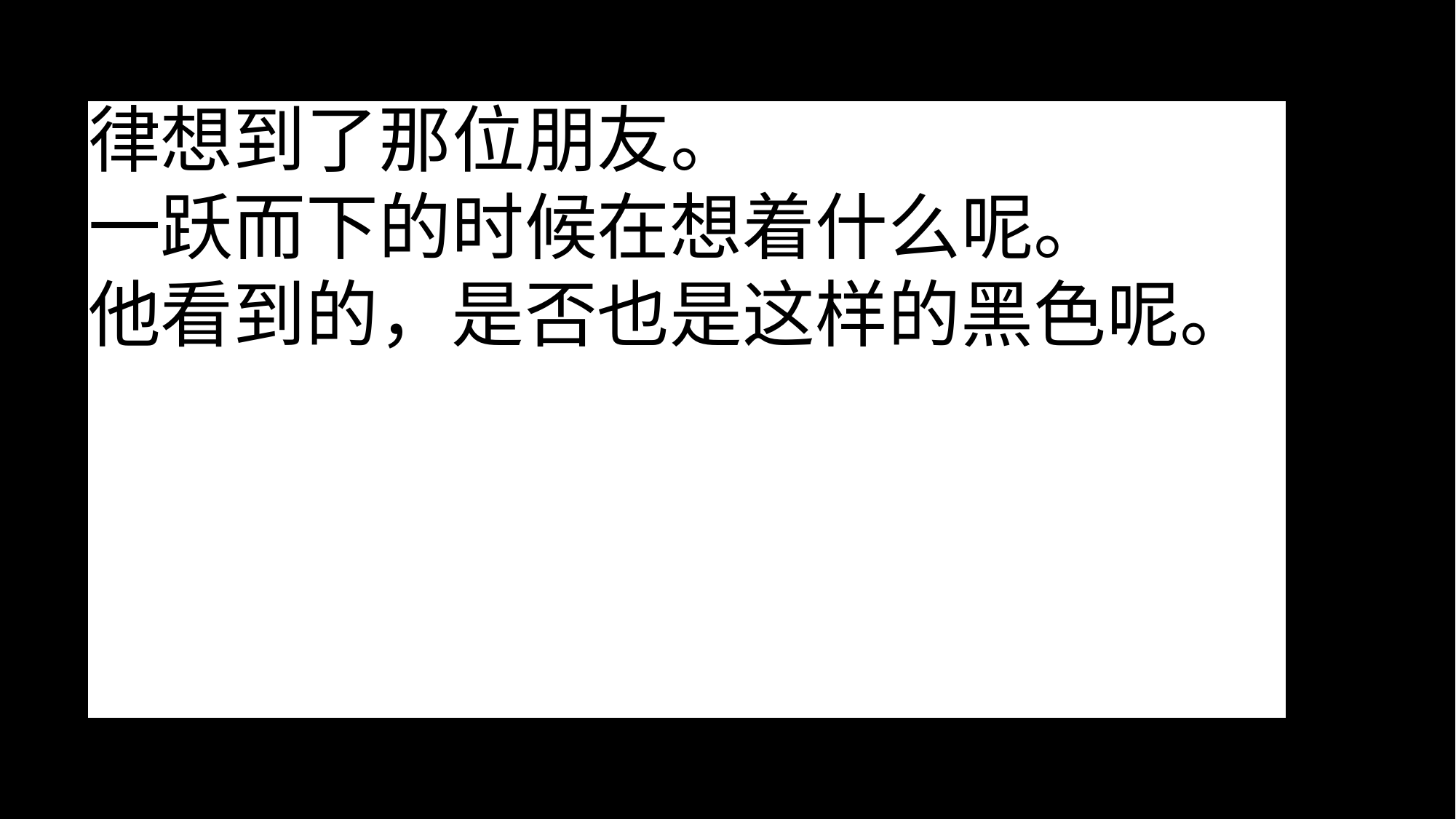

律想到了那位朋友。
一跃而下的时候在想着什么呢。
他看到的，是否也是这样的黑色呢。